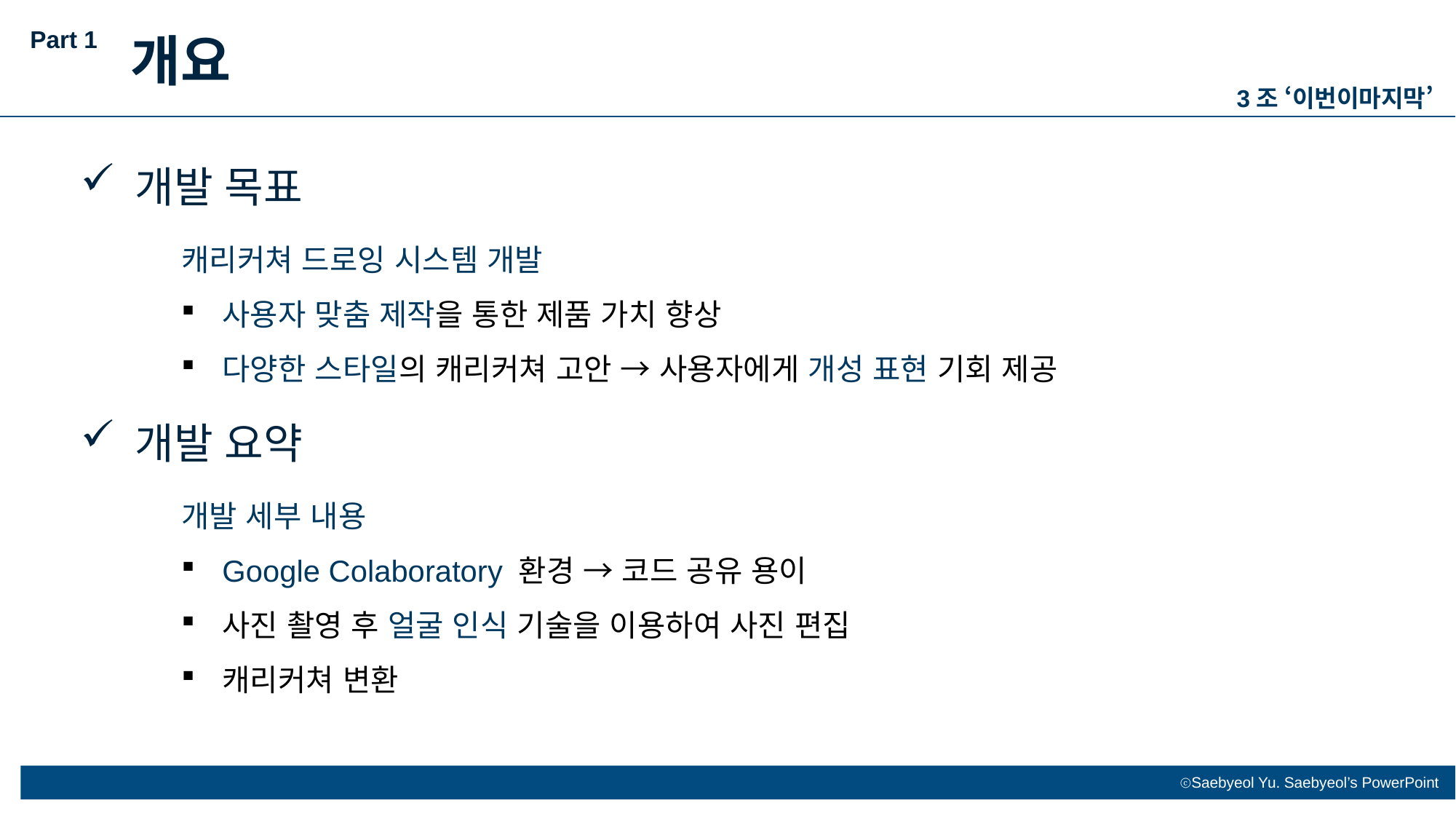

Part 1
개요
3조 ‘이번이마지막’
개발 목표
캐리커쳐 드로잉 시스템 개발
사용자 맞춤 제작을 통한 제품 가치 향상
다양한 스타일의 캐리커쳐 고안 → 사용자에게 개성 표현 기회 제공

개발 요약
개발 세부 내용
Google Colaboratory 환경 → 코드 공유 용이
사진 촬영 후 얼굴 인식 기술을 이용하여 사진 편집
캐리커쳐 변환